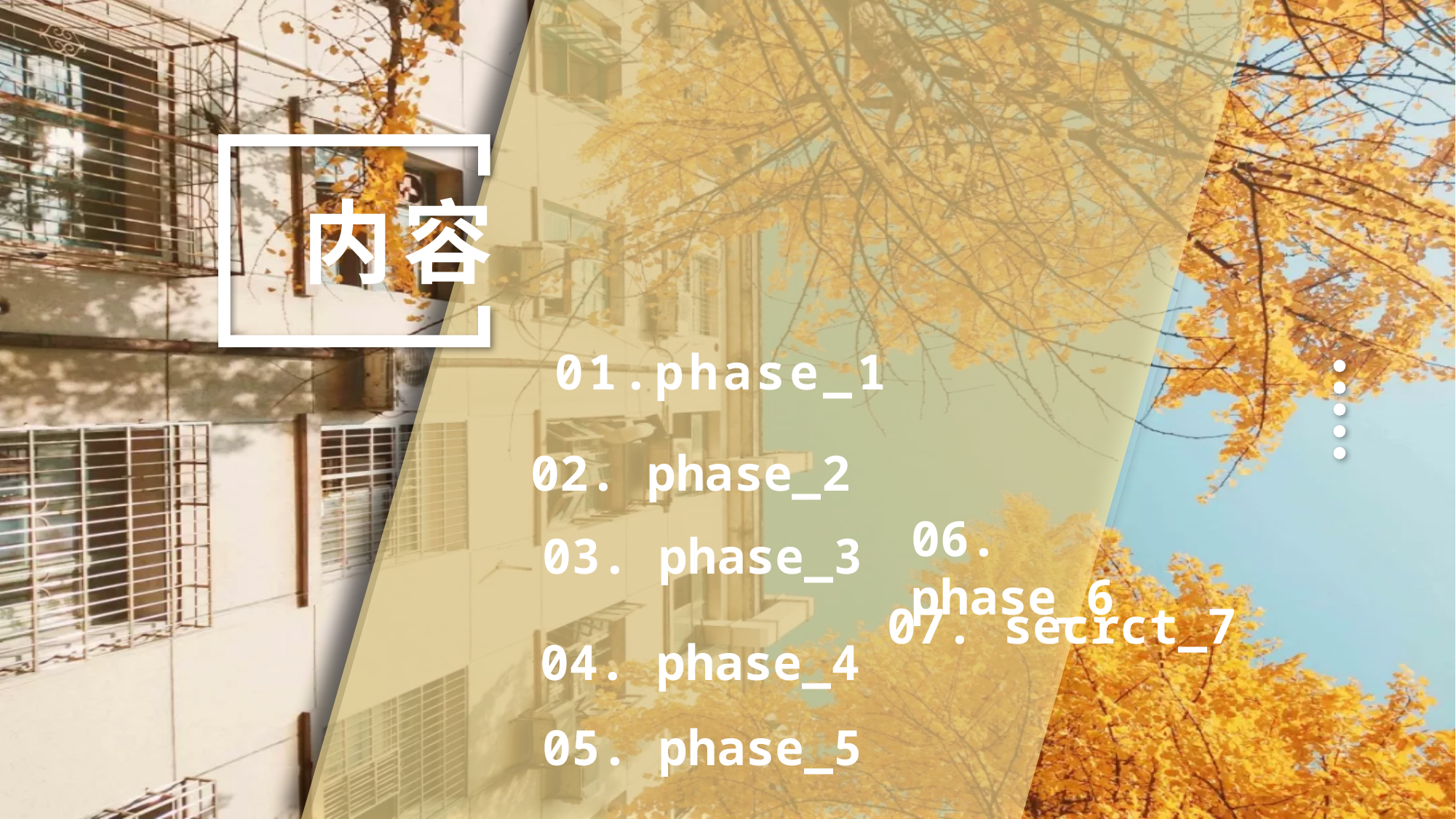

内容
01.phase_1

02. phase_2

06. phase_6
03. phase_3
07. secrct_7
04. phase_4
05. phase_5